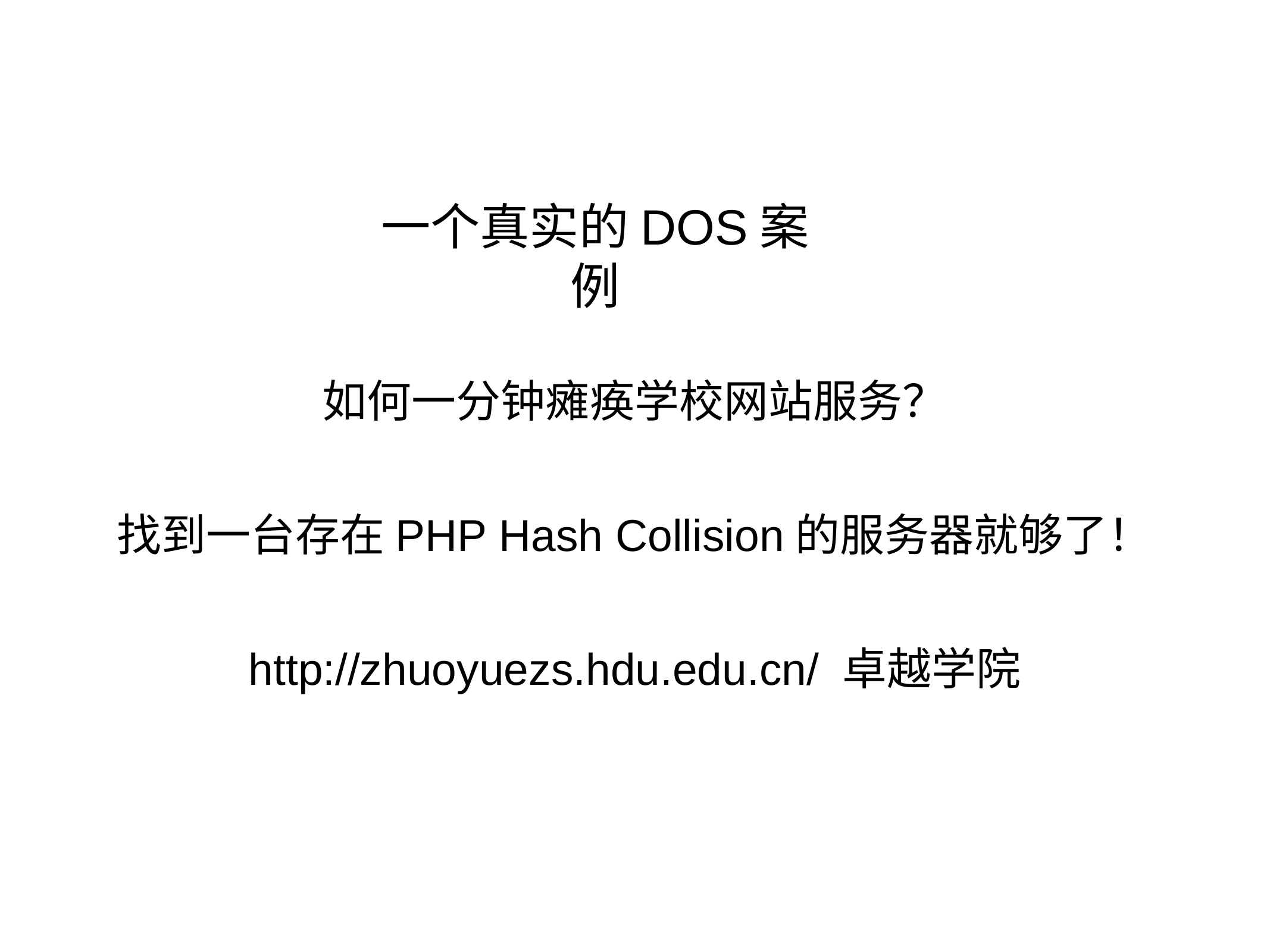

# 一个真实的DOS案例
如何一分钟瘫痪学校网站服务？
找到一台存在PHP Hash Collision的服务器就够了！
http://zhuoyuezs.hdu.edu.cn/ 卓越学院